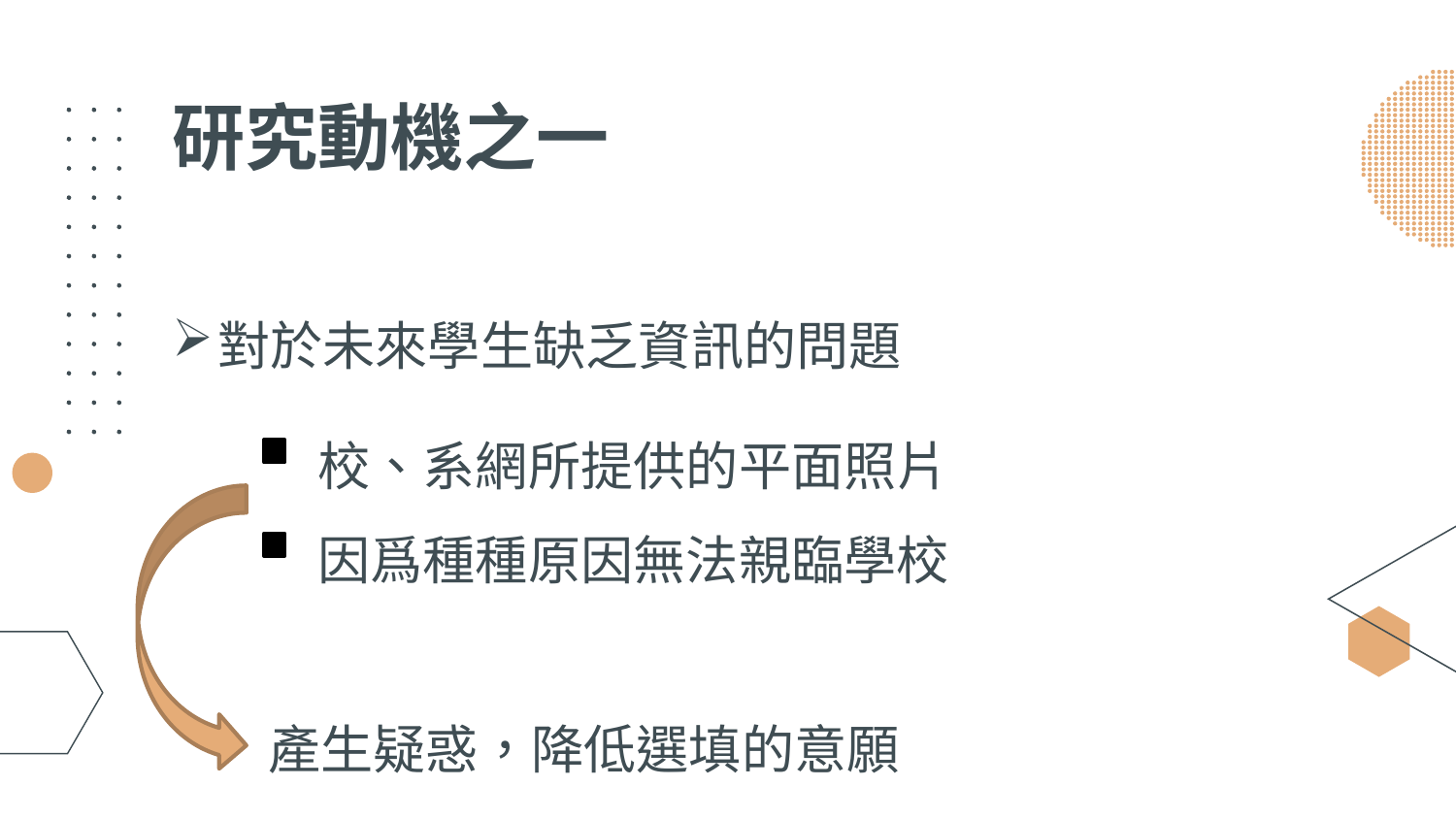

研究動機之一

對於未來學生缺乏資訊的問題

	校、系網所提供的平面照片
	因爲種種原因無法親臨學校

       產生疑惑，降低選填的意願